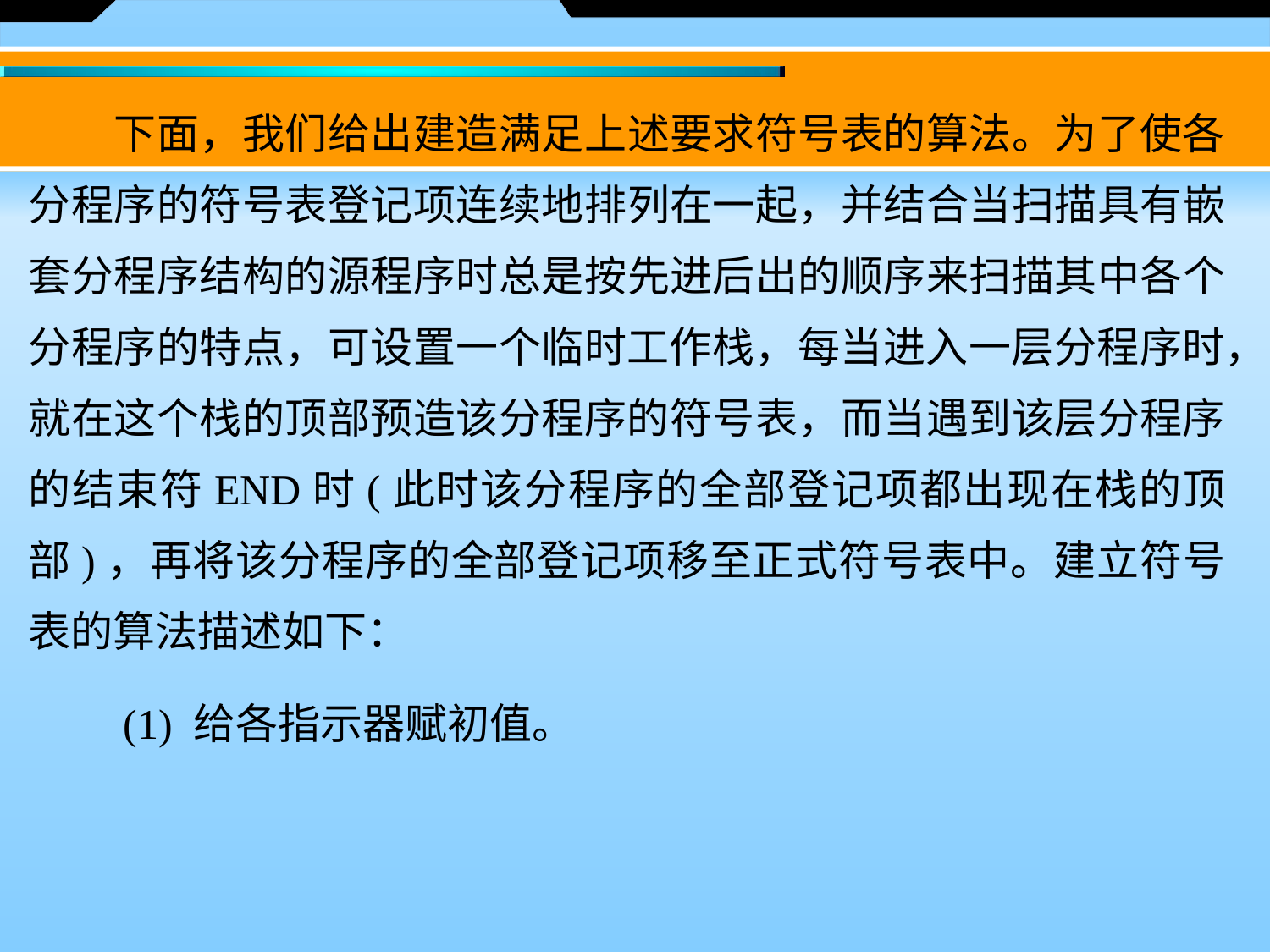

下面，我们给出建造满足上述要求符号表的算法。为了使各分程序的符号表登记项连续地排列在一起，并结合当扫描具有嵌套分程序结构的源程序时总是按先进后出的顺序来扫描其中各个分程序的特点，可设置一个临时工作栈，每当进入一层分程序时，就在这个栈的顶部预造该分程序的符号表，而当遇到该层分程序的结束符END时(此时该分程序的全部登记项都出现在栈的顶部)，再将该分程序的全部登记项移至正式符号表中。建立符号表的算法描述如下：
　　(1) 给各指示器赋初值。